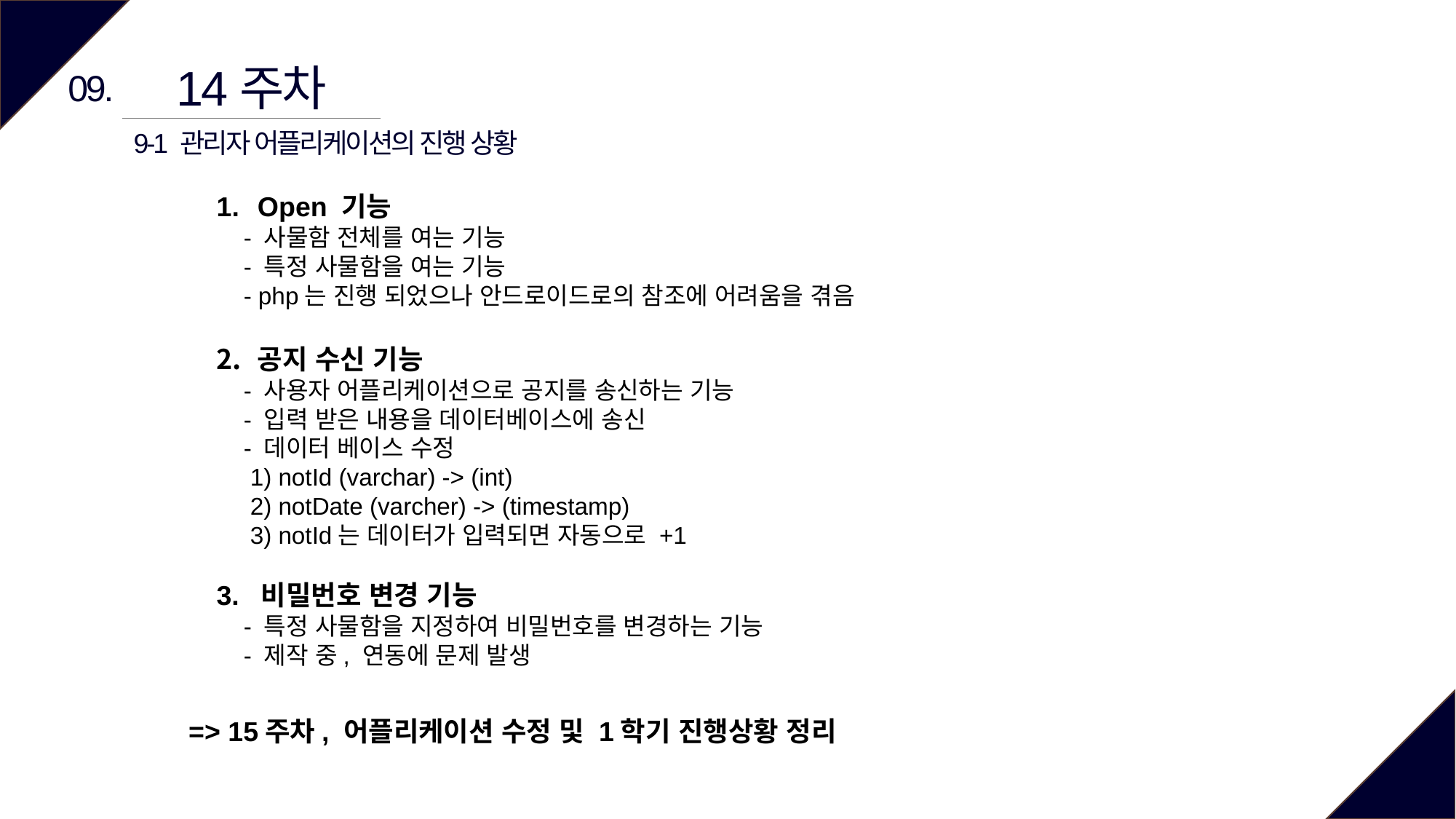

14주차
09.
9-1 관리자 어플리케이션의 진행 상황
Open 기능
    - 사물함 전체를 여는 기능
    - 특정 사물함을 여는 기능
    - php는 진행 되었으나 안드로이드로의 참조에 어려움을 겪음

공지 수신 기능
    - 사용자 어플리케이션으로 공지를 송신하는 기능
    - 입력 받은 내용을 데이터베이스에 송신
    - 데이터 베이스 수정
     1) notId (varchar) -> (int)
     2) notDate (varcher) -> (timestamp)
     3) notId는 데이터가 입력되면 자동으로 +1

3.  비밀번호 변경 기능
    - 특정 사물함을 지정하여 비밀번호를 변경하는 기능
    - 제작 중, 연동에 문제 발생
 => 15주차, 어플리케이션 수정 및 1학기 진행상황 정리